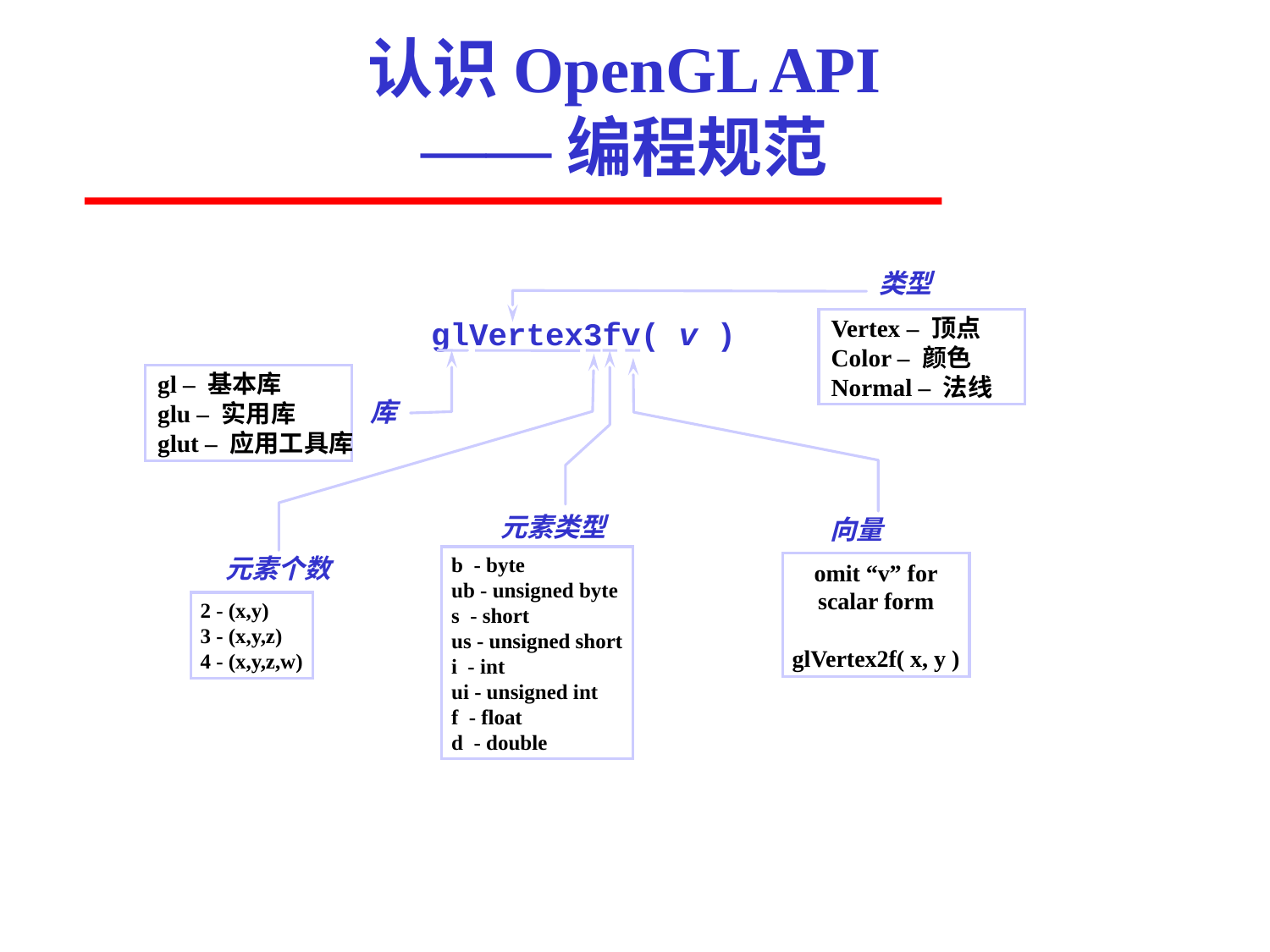

# 认识OpenGL API ——编程规范

类型

Vertex – 顶点
Color – 颜色
Normal – 法线

glVertex3fv( v )

gl – 基本库
glu – 实用库
glut – 应用工具库
库

元素个数
2 - (x,y)
3 - (x,y,z)
4 - (x,y,z,w)

元素类型
b  - byte
ub - unsigned byte
s  - short
us - unsigned short
i  - int
ui - unsigned int
f  - float
d  - double

向量
omit “v” for
scalar form

glVertex2f( x, y )